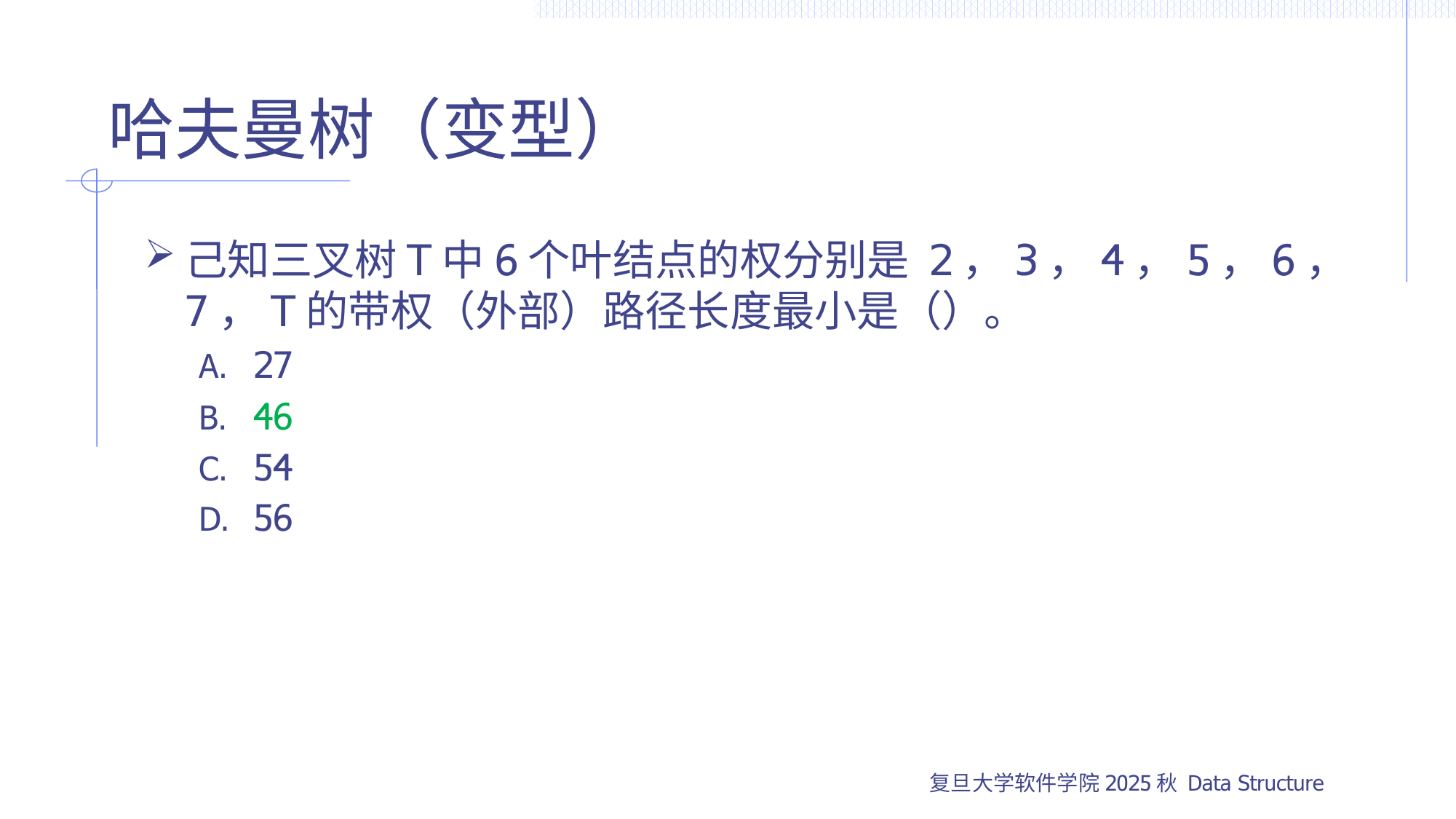

# 哈夫曼树（变型）
己知三叉树T中6个叶结点的权分别是 2，3，4，5，6，7，T的带权（外部）路径长度最小是（）。
27
46
54
56